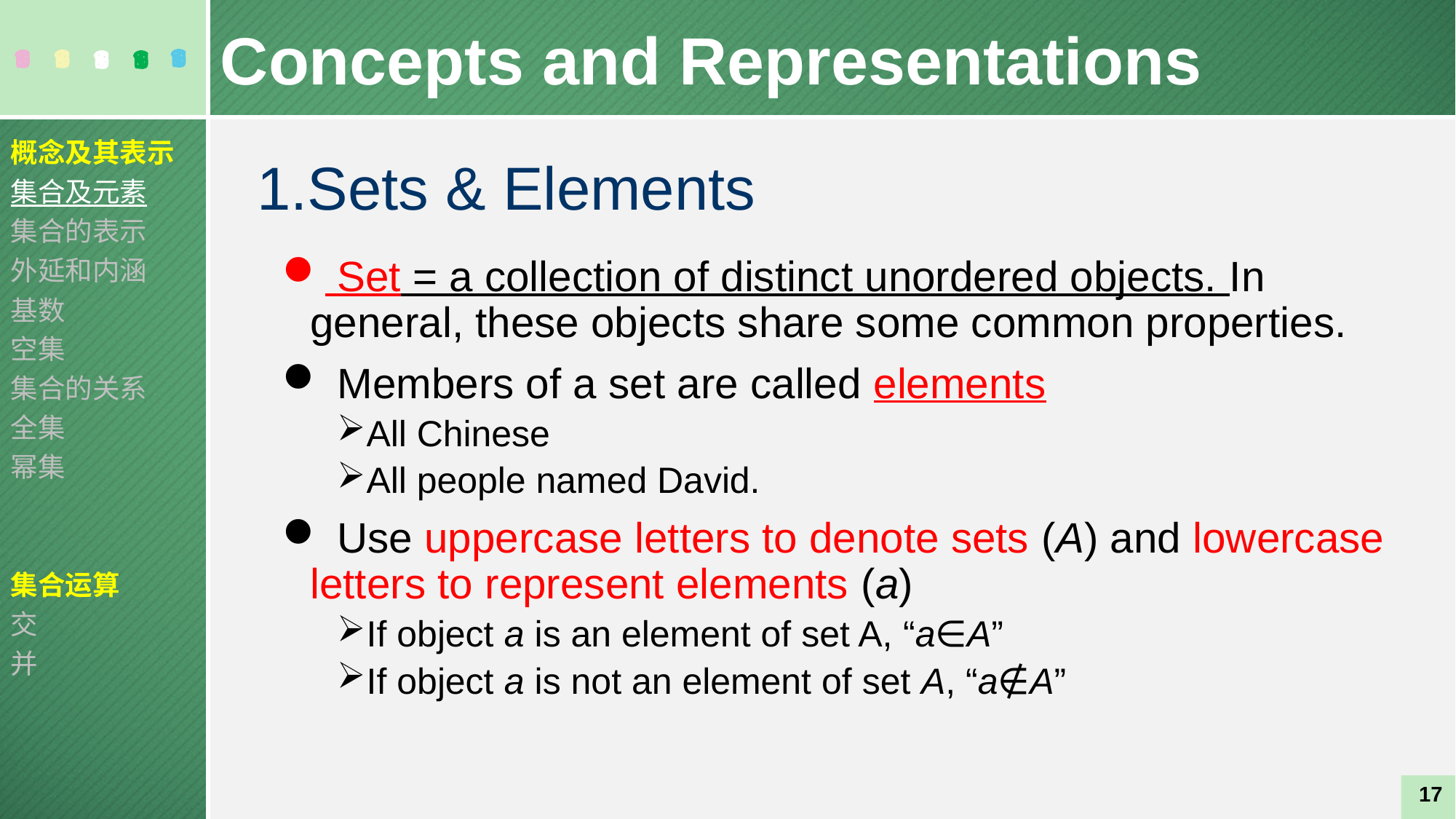

Concepts and Representations

概念及其表示
集合及元素
集合的表示
外延和内涵
基数
空集
集合的关系
全集
幂集

集合运算
交
并

1.Sets & Elements
 Set = a collection of distinct unordered objects. In general, these objects share some common properties.
 Members of a set are called elements
All Chinese
All people named David.
 Use uppercase letters to denote sets (A) and lowercase letters to represent elements (a)
If object a is an element of set A, “a∈A”
If object a is not an element of set A, “a∉A”
17